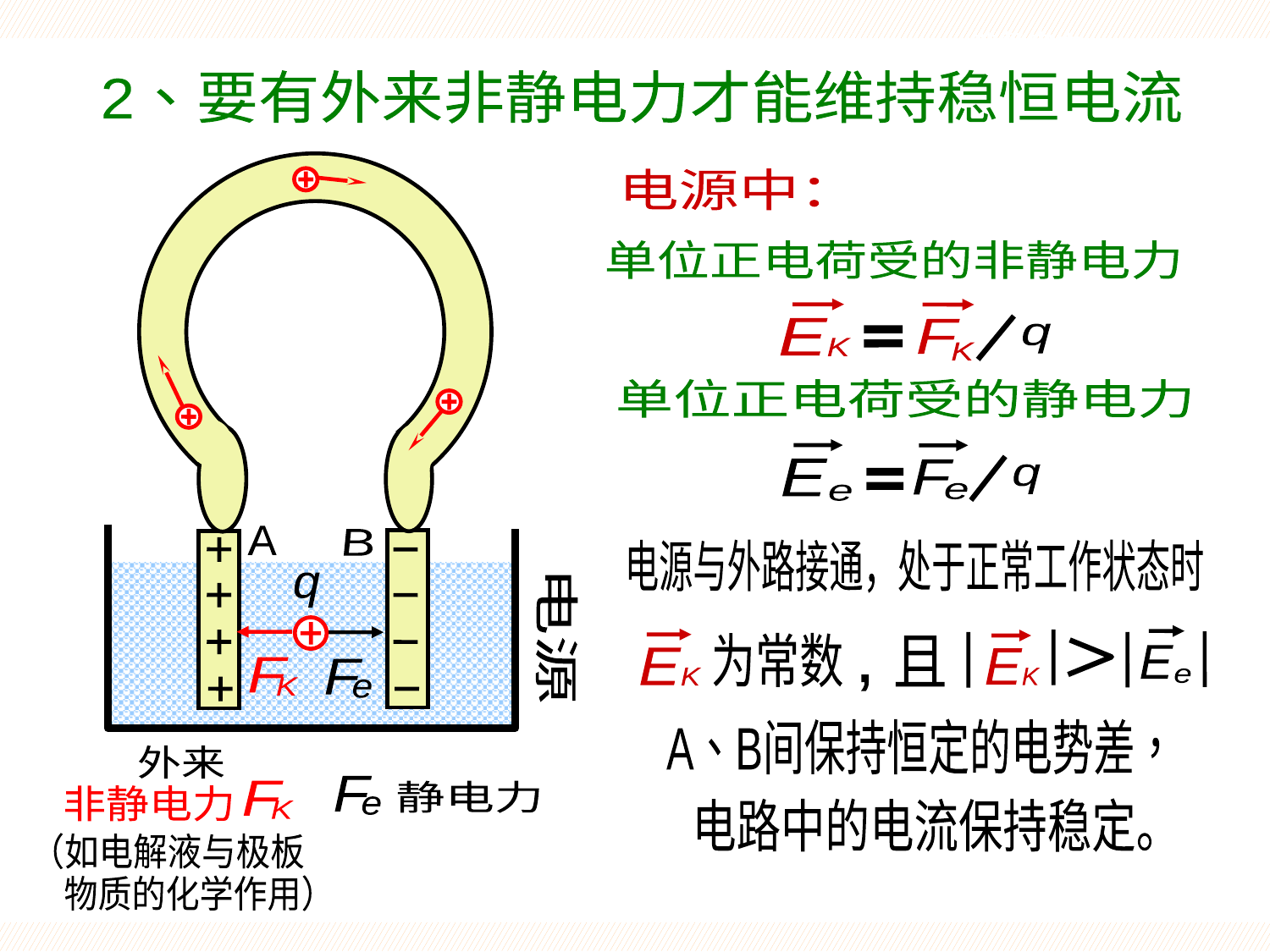

非静电力
2、要有外来非静电力才能维持稳恒电流

电源中：
单位正电荷受的非静电力

E
K
F
K

q
单位正电荷受的静电力

E
e

F

q
e

A
B

电源
电源与外路接通，处于正常工作状态时

E
e

E
K

为常数

E
K
且
,
A、B间保持恒定的电势差，
电路中的电流保持稳定。
q

F
K

F
e
F
e
静电力
外来
F
K
非静电力
（如电解液与极板
物质的化学作用）